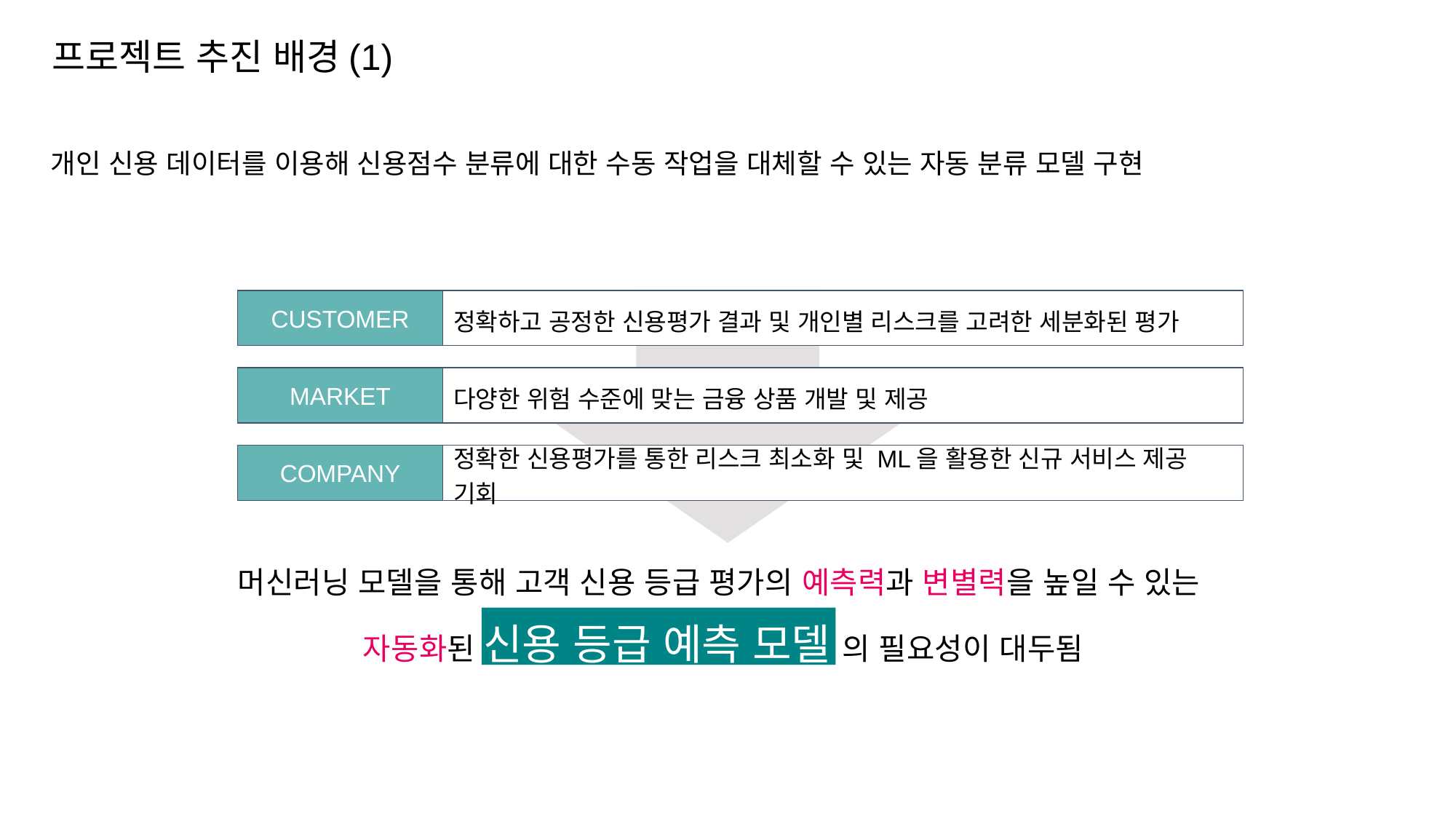

프로젝트 추진 배경(1)
개인 신용 데이터를 이용해 신용점수 분류에 대한 수동 작업을 대체할 수 있는 자동 분류 모델 구현

CUSTOMER
정확하고 공정한 신용평가 결과 및 개인별 리스크를 고려한 세분화된 평가
MARKET
다양한 위험 수준에 맞는 금융 상품 개발 및 제공
COMPANY
정확한 신용평가를 통한 리스크 최소화 및 ML을 활용한 신규 서비스 제공 기회
머신러닝 모델을 통해 고객 신용 등급 평가의 예측력과 변별력을 높일 수 있는
자동화된 신용 등급 예측 모델 의 필요성이 대두됨